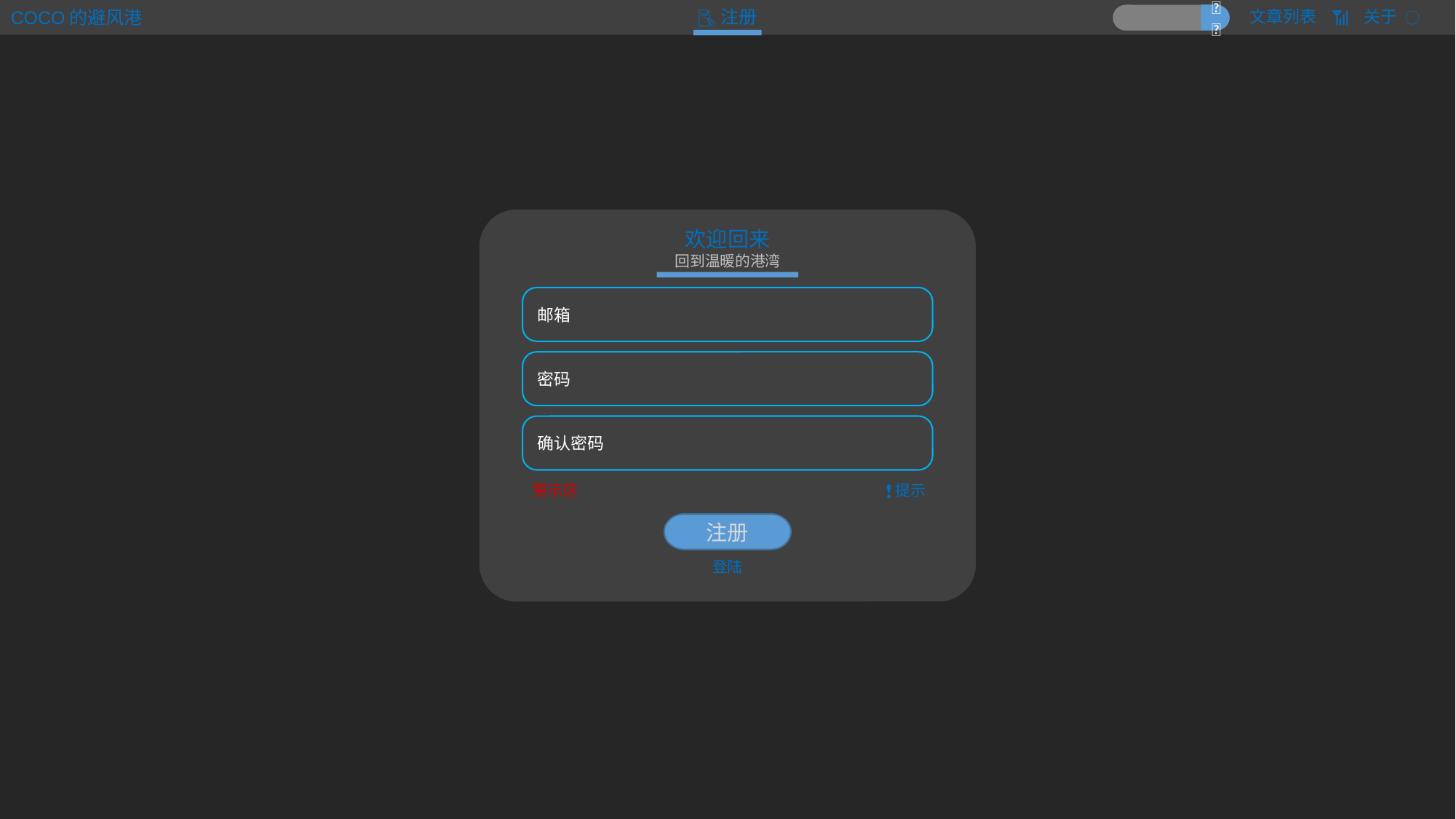

📝注册

COCO的避风港
文章列表    📶    关于  🌕
🔍

欢迎回来
回到温暖的港湾

邮箱
密码
确认密码
警示区
❗提示
注册
登陆